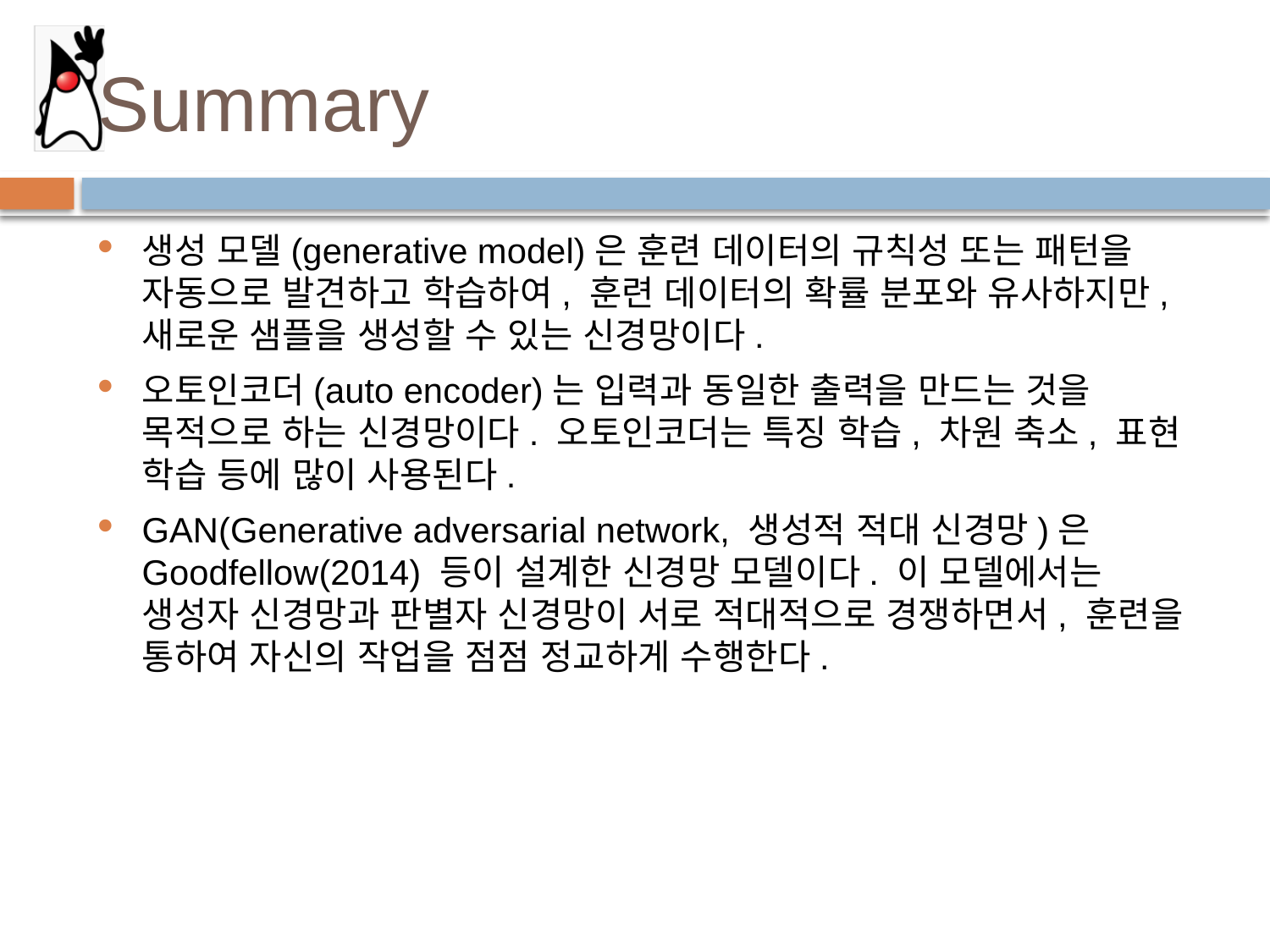

# Summary
생성 모델(generative model)은 훈련 데이터의 규칙성 또는 패턴을 자동으로 발견하고 학습하여, 훈련 데이터의 확률 분포와 유사하지만, 새로운 샘플을 생성할 수 있는 신경망이다.
오토인코더(auto encoder)는 입력과 동일한 출력을 만드는 것을 목적으로 하는 신경망이다. 오토인코더는 특징 학습, 차원 축소, 표현 학습 등에 많이 사용된다.
GAN(Generative adversarial network, 생성적 적대 신경망)은 Goodfellow(2014) 등이 설계한 신경망 모델이다. 이 모델에서는 생성자 신경망과 판별자 신경망이 서로 적대적으로 경쟁하면서, 훈련을 통하여 자신의 작업을 점점 정교하게 수행한다.